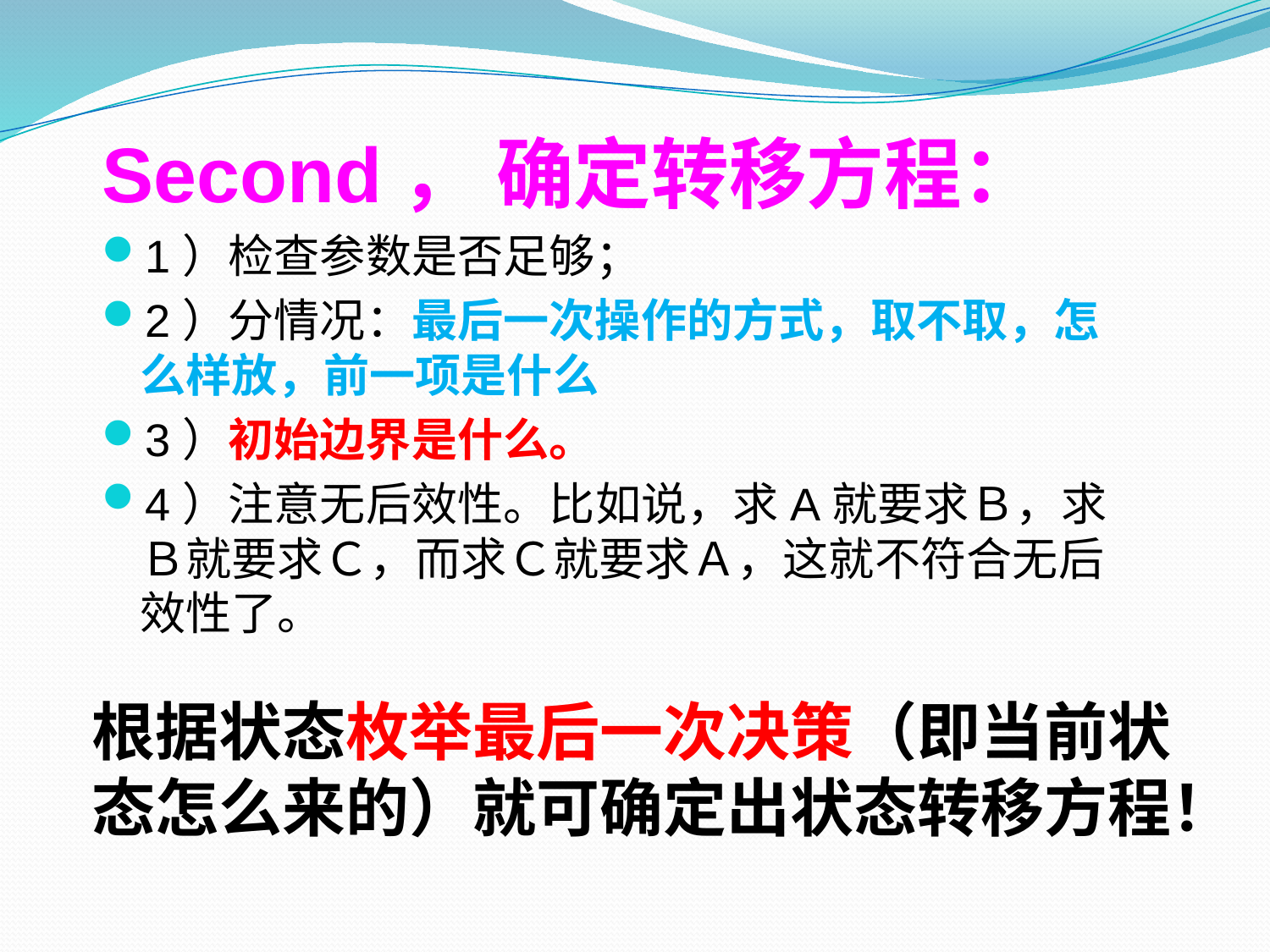

Second， 确定转移方程：
1）检查参数是否足够；
2）分情况：最后一次操作的方式，取不取，怎么样放，前一项是什么
3）初始边界是什么。
4）注意无后效性。比如说，求A就要求Ｂ，求Ｂ就要求Ｃ，而求Ｃ就要求Ａ，这就不符合无后效性了。

根据状态枚举最后一次决策（即当前状态怎么来的）就可确定出状态转移方程！